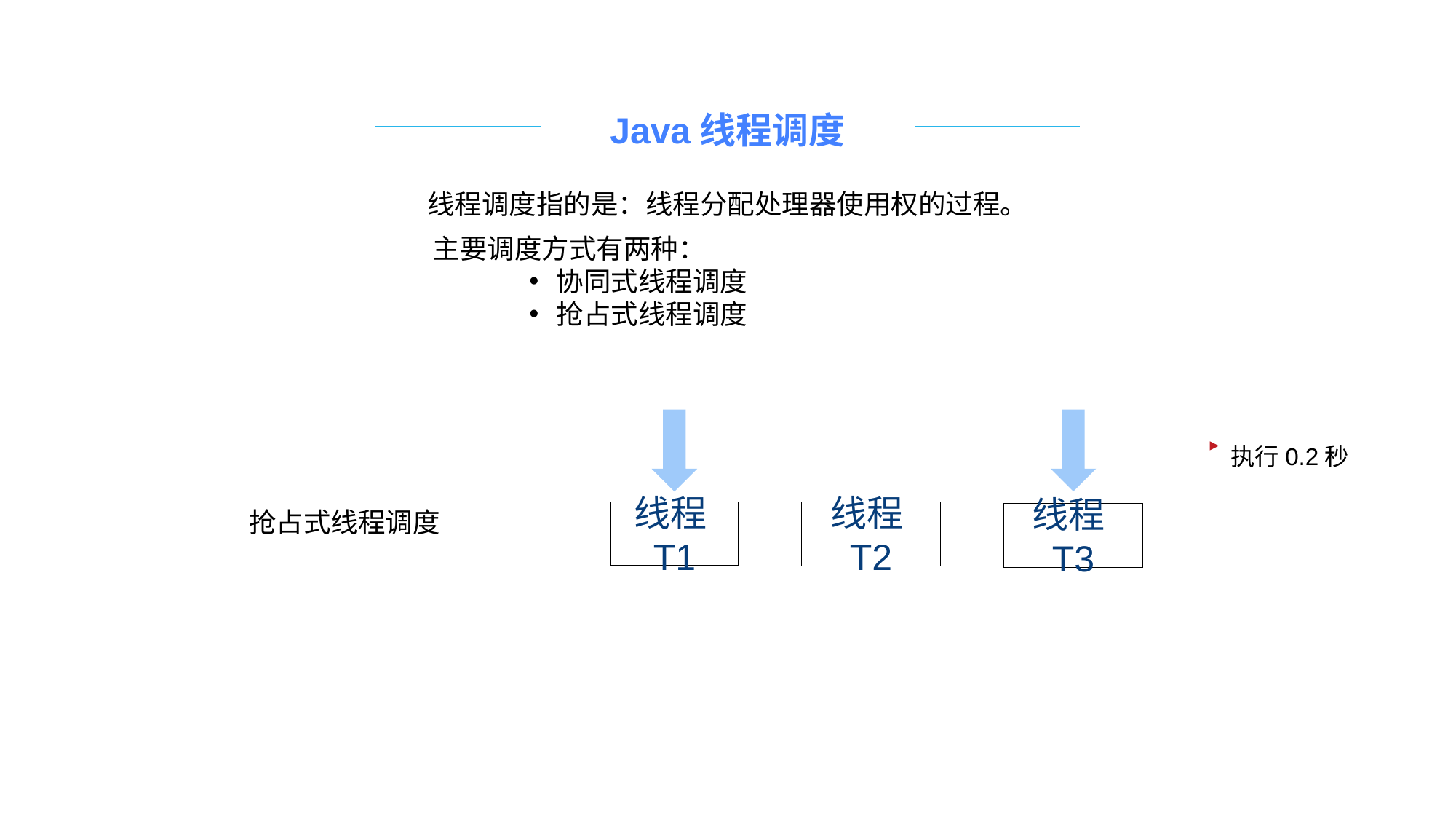

Java线程调度
线程调度指的是：线程分配处理器使用权的过程。
 主要调度方式有两种：
协同式线程调度
抢占式线程调度

执行0.2秒
抢占式线程调度
线程T1
线程T2
线程T3